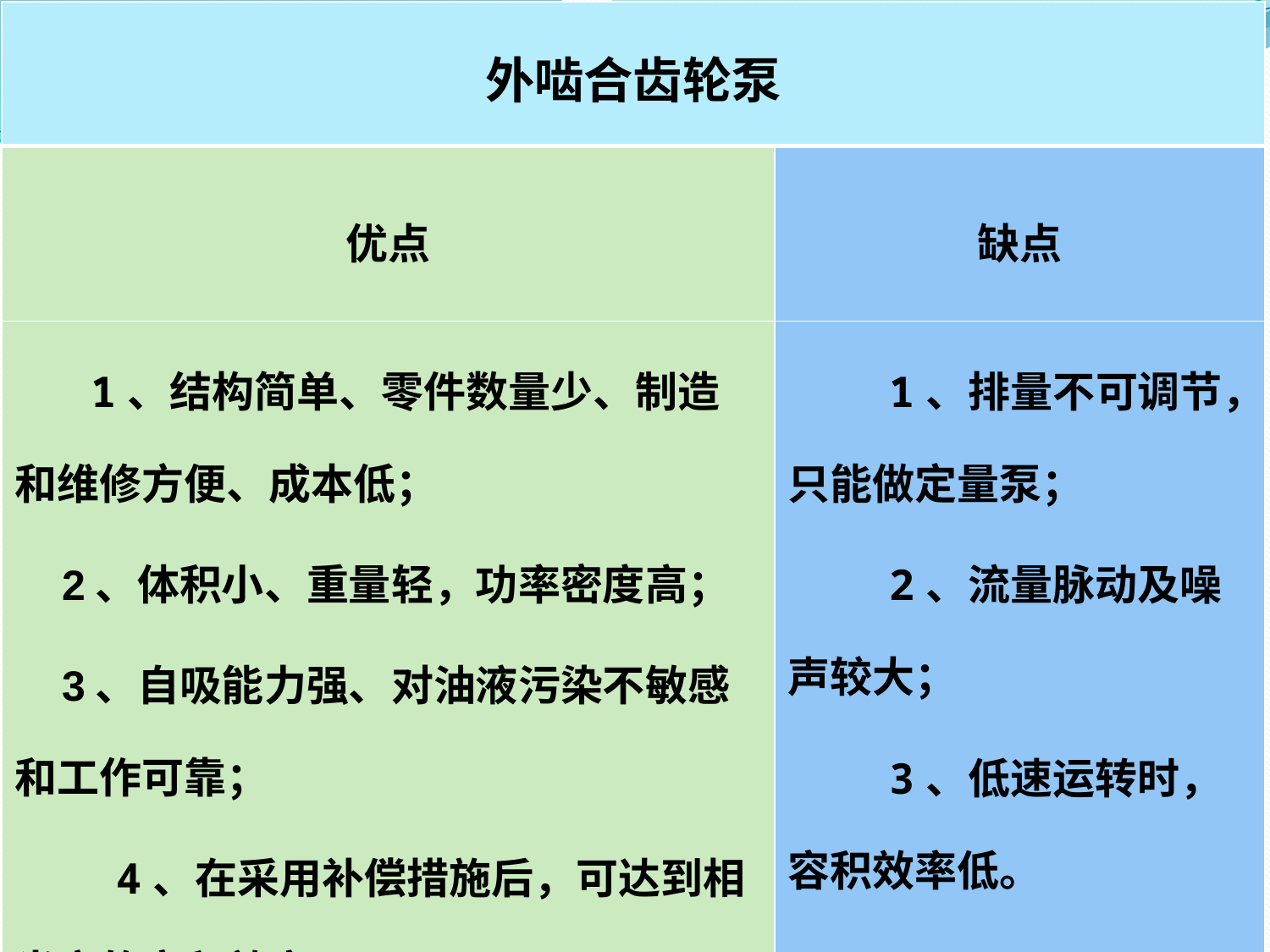

| 外啮合齿轮泵 |  |
| --- | --- |
| 优点 | 缺点 |
| 1、结构简单、零件数量少、制造和维修方便、成本低； 2、体积小、重量轻，功率密度高； 3、自吸能力强、对油液污染不敏感和工作可靠； 4、在采用补偿措施后，可达到相当高的容积效率。 | 1、排量不可调节，只能做定量泵； 2、流量脉动及噪声较大； 3、低速运转时，容积效率低。 |
37